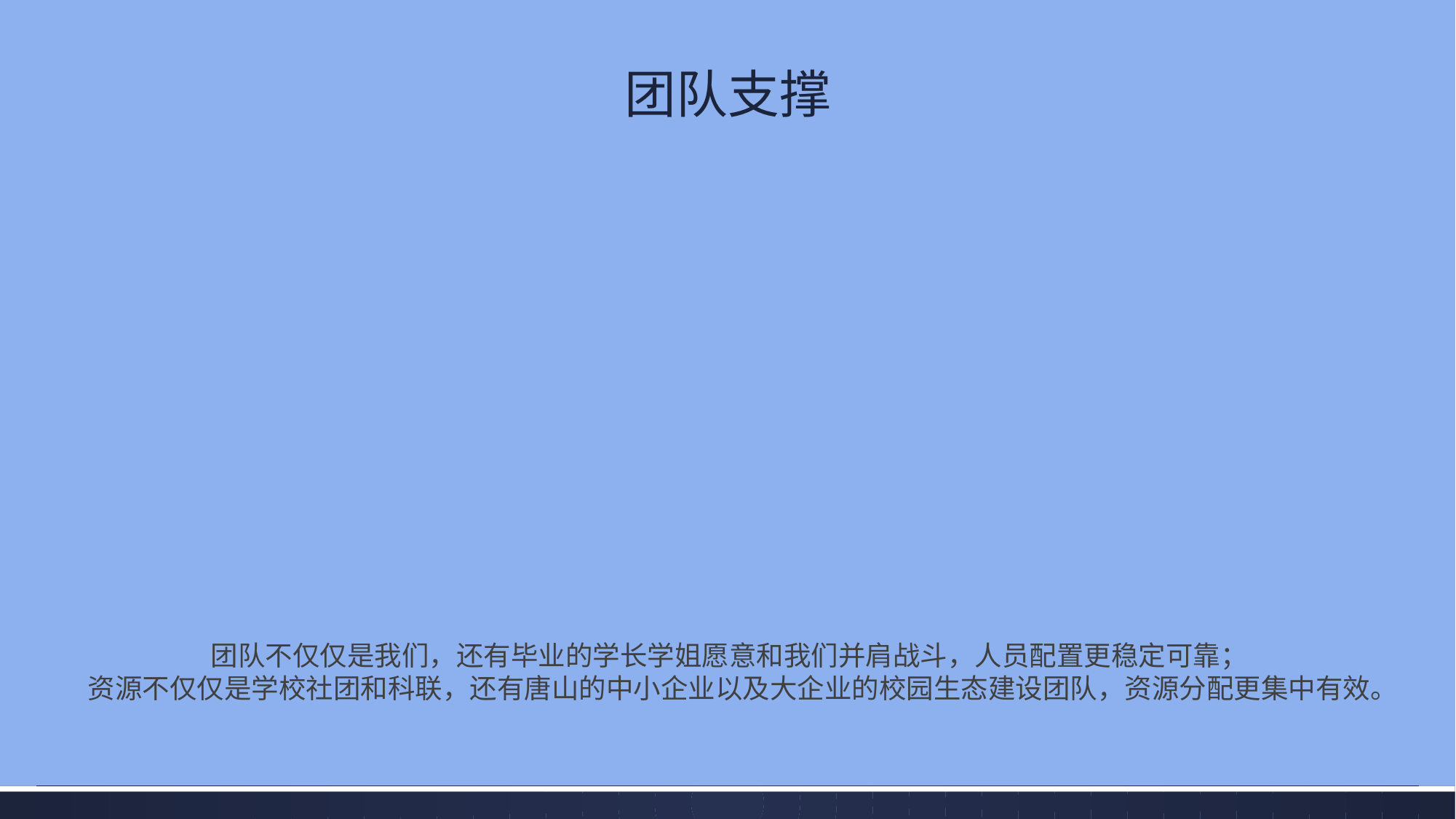

# 团队支撑

团队不仅仅是我们，还有毕业的学长学姐愿意和我们并肩战斗，人员配置更稳定可靠；
资源不仅仅是学校社团和科联，还有唐山的中小企业以及大企业的校园生态建设团队，资源分配更集中有效。